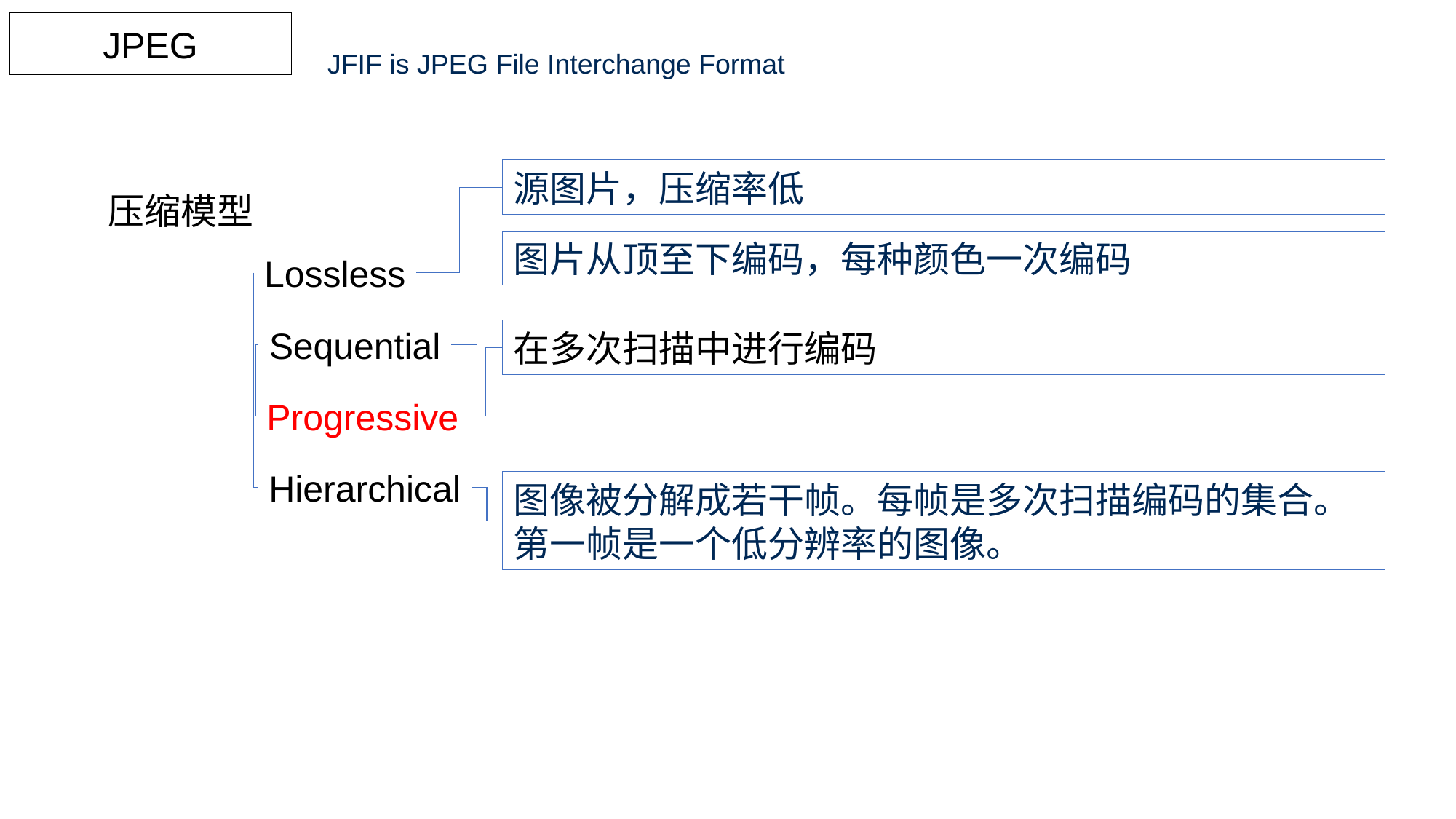

JPEG
JFIF is JPEG File Interchange Format
源图片，压缩率低
压缩模型
图片从顶至下编码，每种颜色一次编码
Lossless
Sequential
在多次扫描中进行编码
Progressive
Hierarchical
图像被分解成若干帧。每帧是多次扫描编码的集合。
第一帧是一个低分辨率的图像。